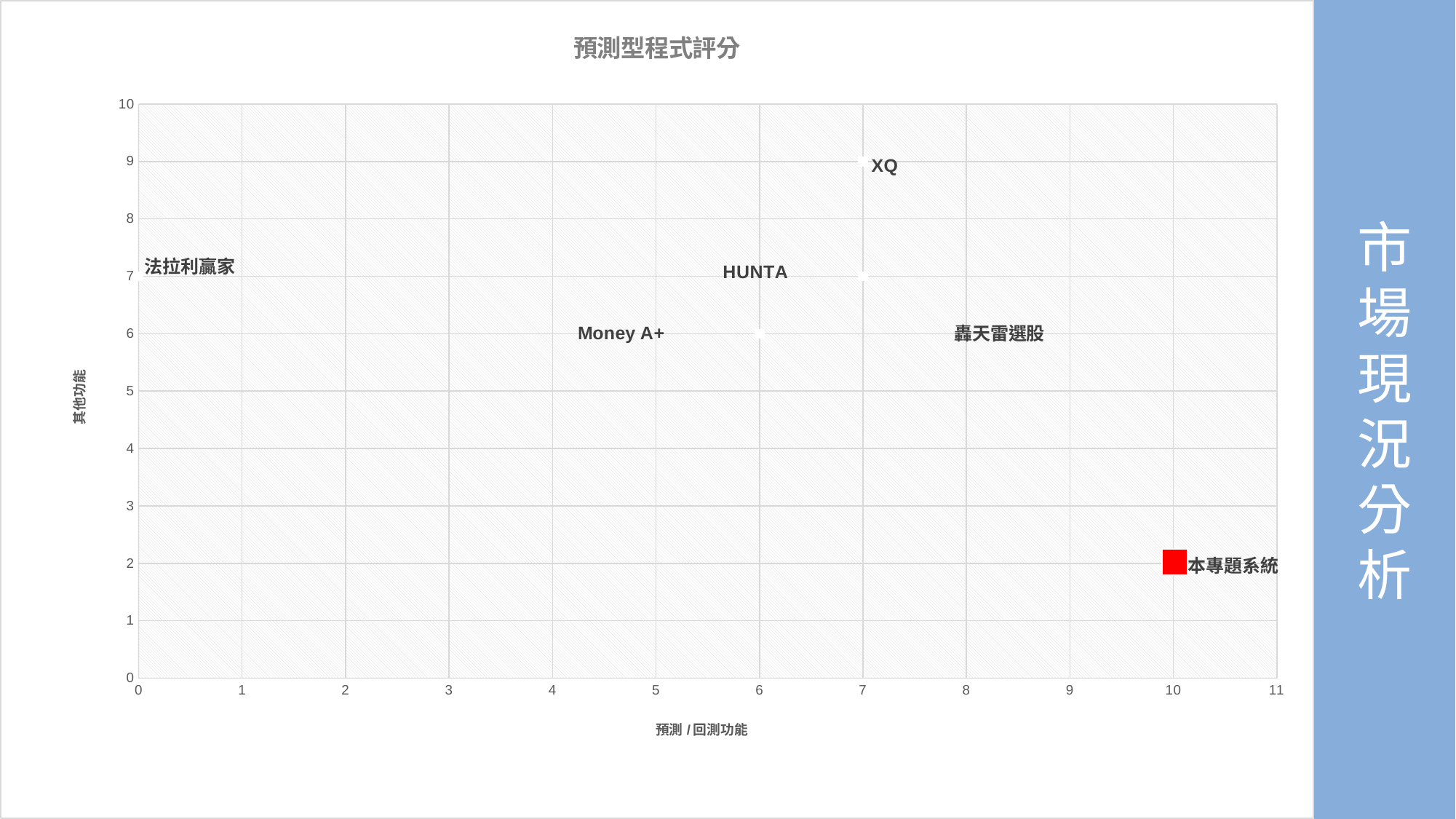

### Chart: 預測型程式評分

| Category |  |  |
|---|---|---|
市
場
現
況
分
析
ALLPPT Layout
Clean Text Slide
for your Presentation

Modern Portfolio Presentation
ALLPPT.com